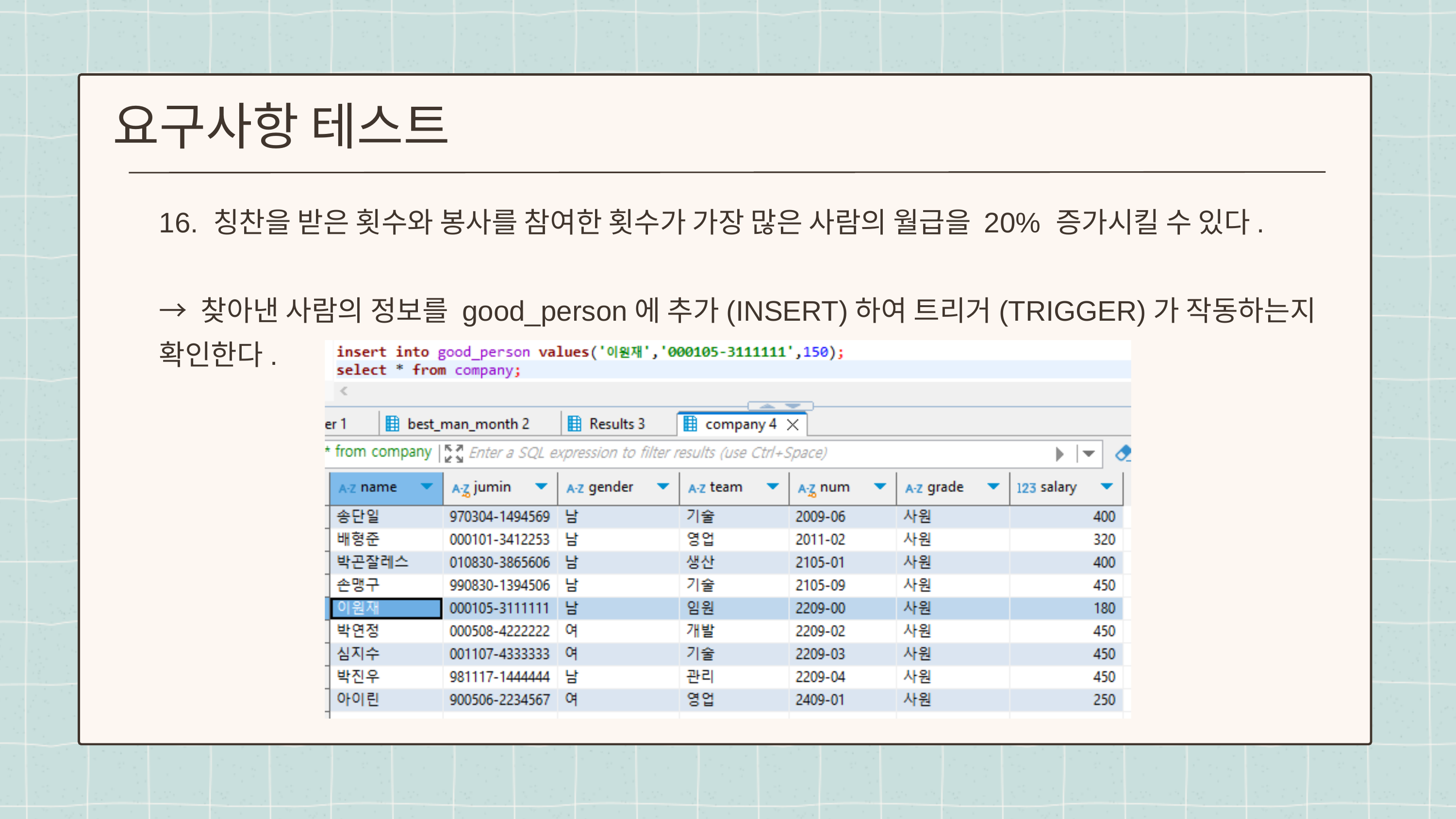

요구사항 테스트

16. 칭찬을 받은 횟수와 봉사를 참여한 횟수가 가장 많은 사람의 월급을 20% 증가시킬 수 있다.

→ 찾아낸 사람의 정보를 good_person에 추가(INSERT)하여 트리거(TRIGGER)가 작동하는지 확인한다.